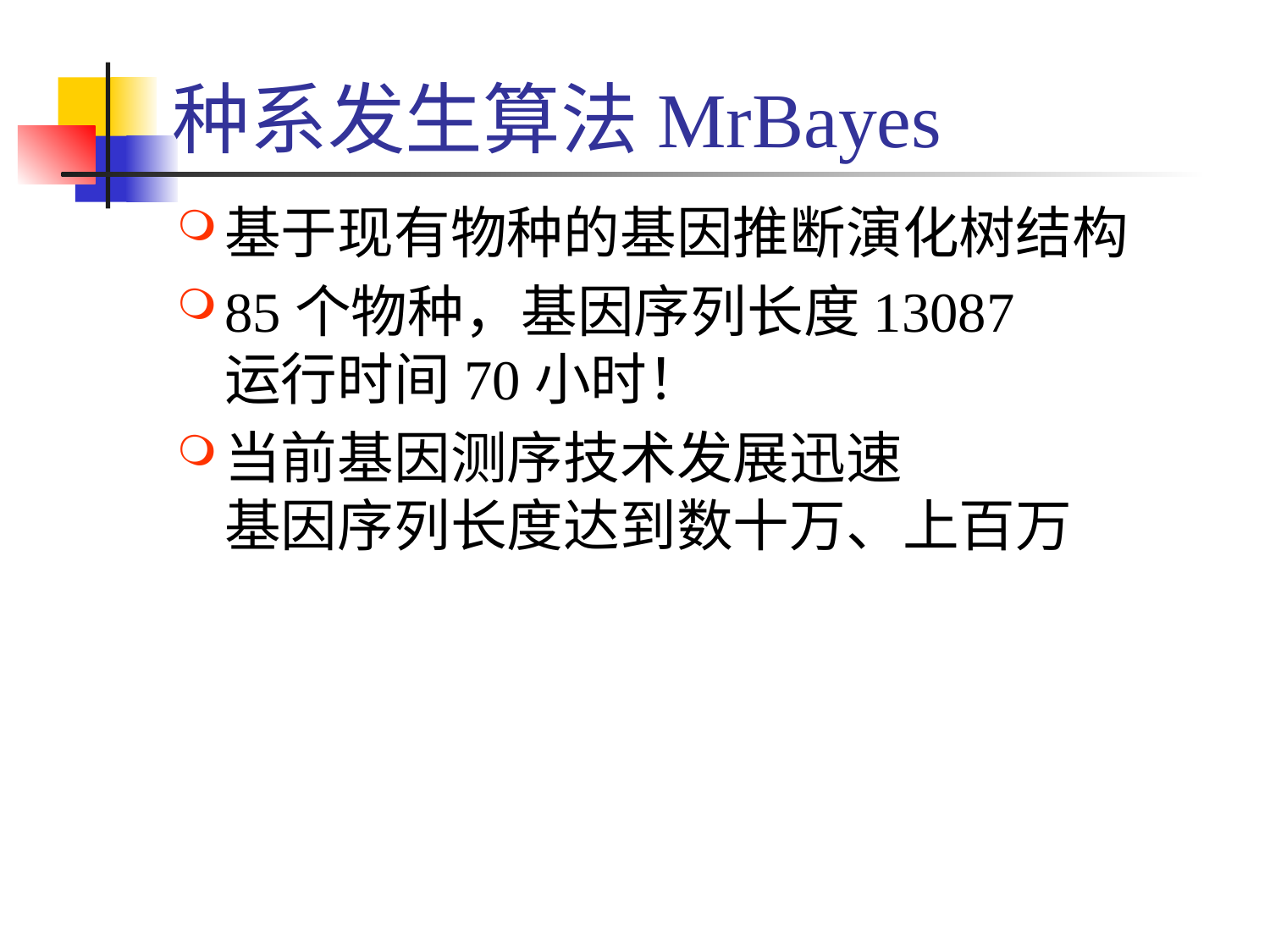

# 种系发生算法MrBayes
基于现有物种的基因推断演化树结构
85个物种，基因序列长度13087
运行时间70小时！
当前基因测序技术发展迅速
基因序列长度达到数十万、上百万